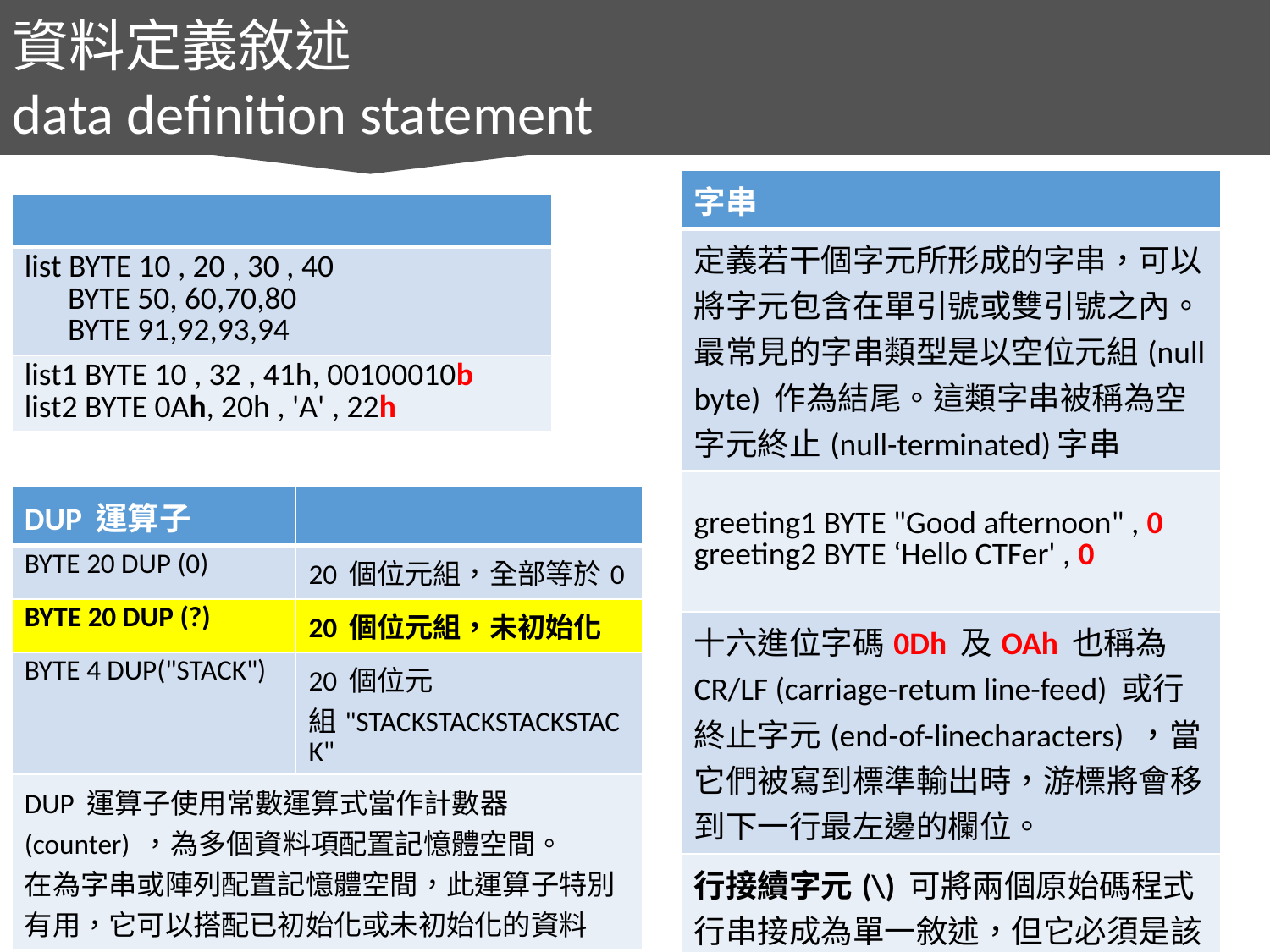

資料定義敘述
data definition statement
| 字串 |
| --- |
| 定義若干個字元所形成的字串，可以將字元包含在單引號或雙引號之內。 最常見的字串類型是以空位元組(null byte) 作為結尾。這類字串被稱為空字元終止(null-terminated)字串 |
| greeting1 BYTE "Good afternoon" , 0 greeting2 BYTE ‘Hello CTFer' , 0 |
| 十六進位字碼0Dh 及OAh 也稱為CR/LF (carriage-retum line-feed) 或行終止字元(end-of-linecharacters) ，當它們被寫到標準輸出時，游標將會移到下一行最左邊的欄位。 |
| 行接續字元(\) 可將兩個原始碼程式行串接成為單一敘述，但它必須是該行的最後一個字元 |
|  |
| --- |
| list BYTE 10 , 20 , 30 , 40 BYTE 50, 60,70,80 BYTE 91,92,93,94 |
| list1 BYTE 10 , 32 , 41h, 00100010b list2 BYTE 0Ah, 20h , 'A' , 22h |
| DUP 運算子 |  |
| --- | --- |
| BYTE 20 DUP (0) | 20 個位元組，全部等於0 |
| BYTE 20 DUP (?) | 20 個位元組，未初始化 |
| BYTE 4 DUP("STACK") | 20 個位元組"STACKSTACKSTACKSTACK" |
| DUP 運算子使用常數運算式當作計數器(counter) ，為多個資料項配置記憶體空間。 在為字串或陣列配置記憶體空間，此運算子特別有用，它可以搭配已初始化或未初始化的資料 |  |
19